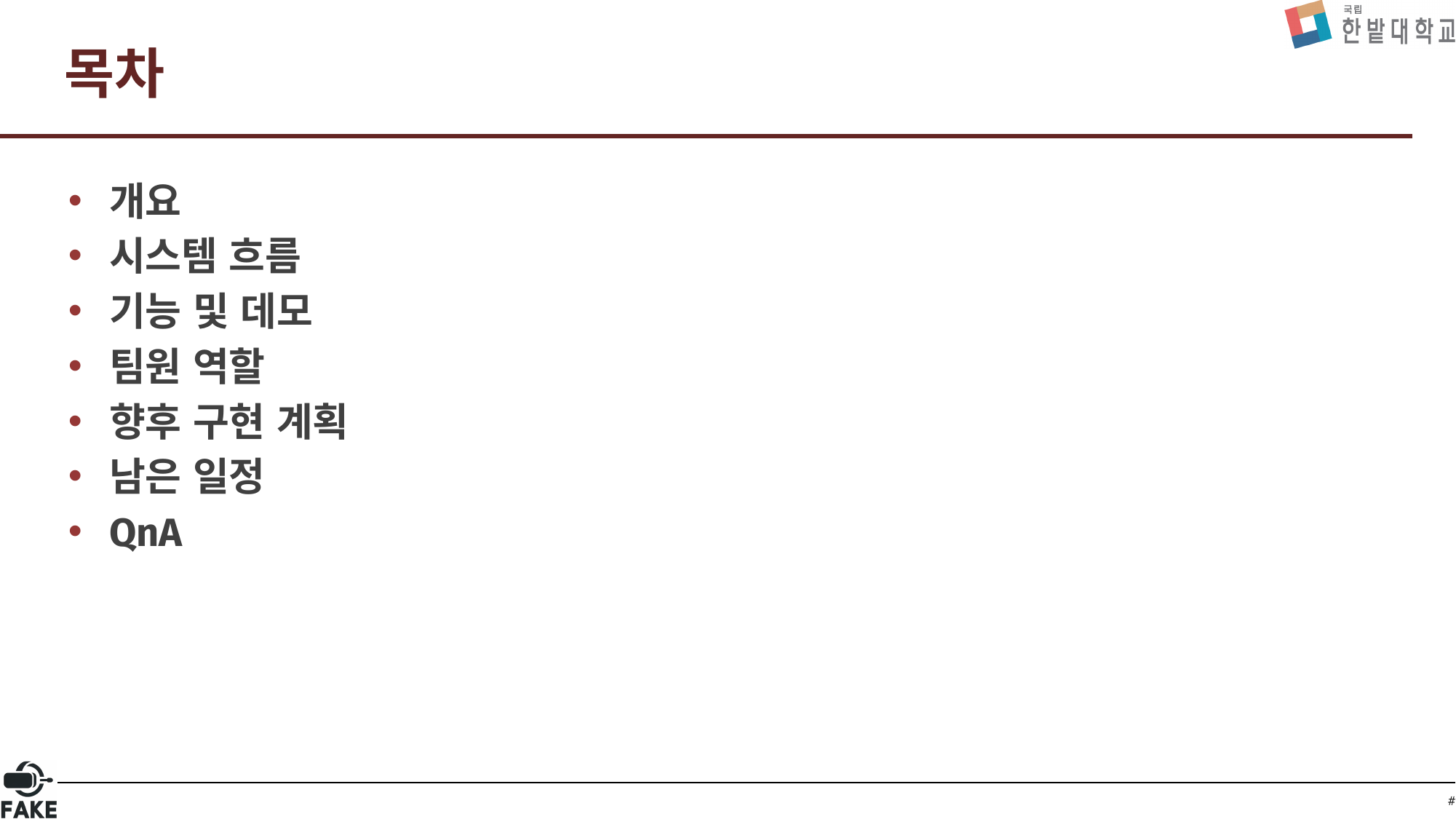

# 목차
개요
시스템 흐름
기능 및 데모
팀원 역할
향후 구현 계획
남은 일정
QnA